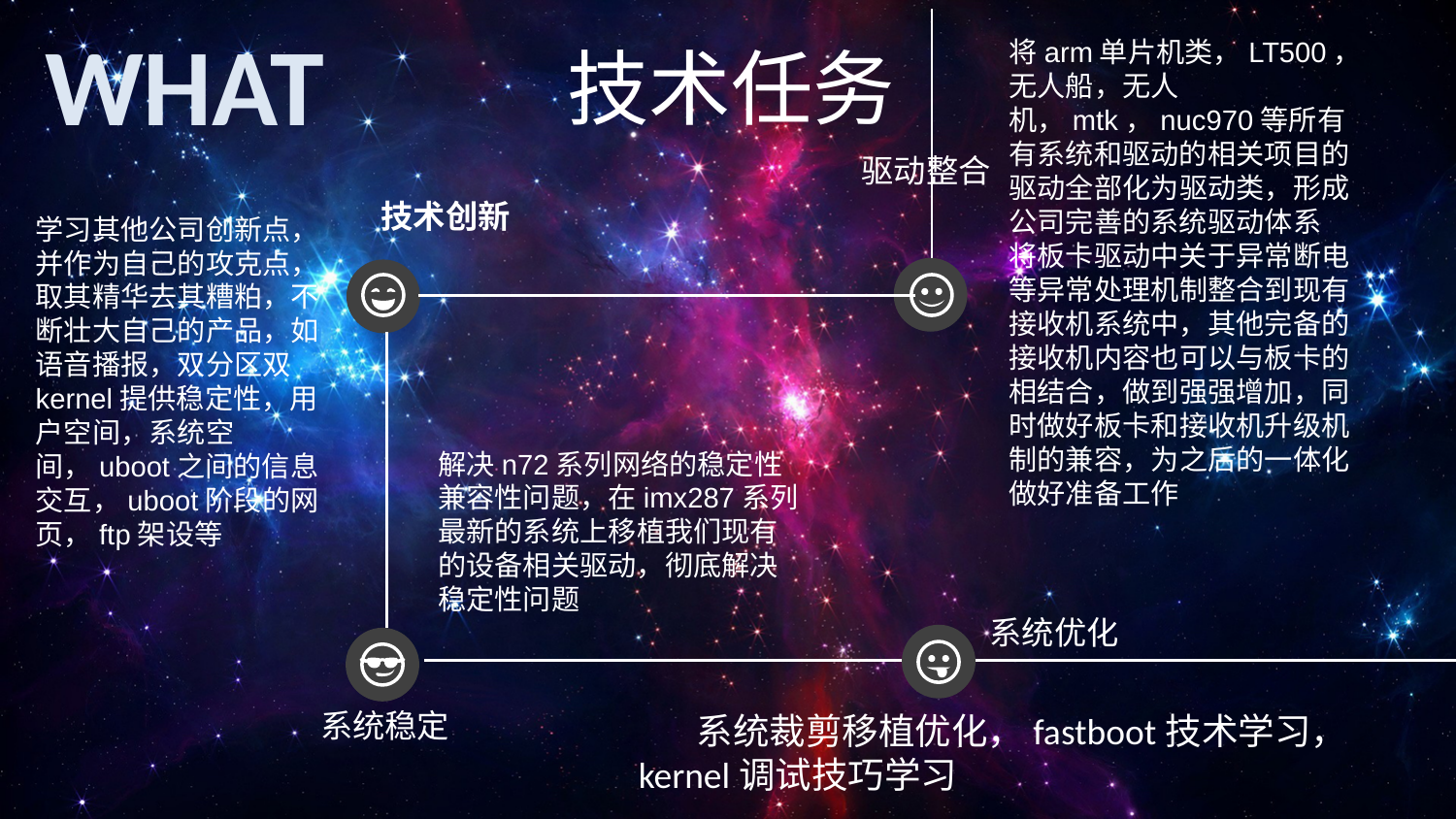

WHAT
将arm单片机类，LT500，无人船，无人机，mtk，nuc970等所有有系统和驱动的相关项目的驱动全部化为驱动类，形成公司完善的系统驱动体系
将板卡驱动中关于异常断电等异常处理机制整合到现有接收机系统中，其他完备的接收机内容也可以与板卡的相结合，做到强强增加，同时做好板卡和接收机升级机制的兼容，为之后的一体化做好准备工作

技术任务
驱动整合

技术创新
学习其他公司创新点，并作为自己的攻克点，取其精华去其糟粕，不断壮大自己的产品，如语音播报，双分区双kernel提供稳定性，用户空间，系统空间，uboot之间的信息交互，uboot阶段的网页，ftp架设等

解决n72系列网络的稳定性兼容性问题，在imx287系列最新的系统上移植我们现有的设备相关驱动，彻底解决稳定性问题

系统优化

系统稳定

      系统裁剪移植优化，fastboot技术学习，
kernel调试技巧学习